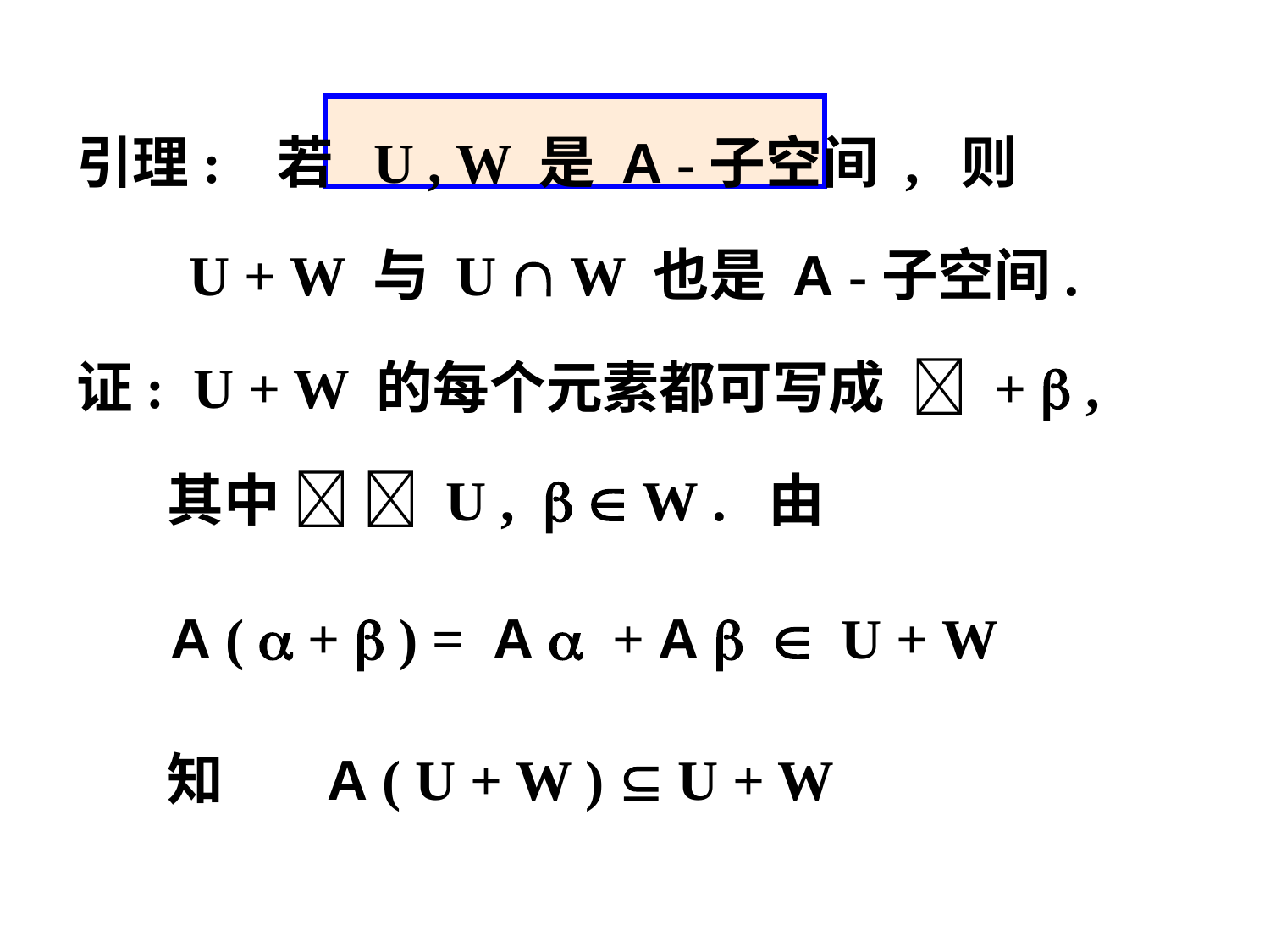

引理:   若  U , W 是 A -子空间 ,  则
        U + W 与 U ∩ W 也是 A -子空间.
证:  U + W 的每个元素都可写成  α + β ,
      其中 α ∈ U ,  β ∈ W .  由
      A ( α + β ) =  A α  + A β  ∈  U + W
      知       A ( U + W ) ⊆ U + W